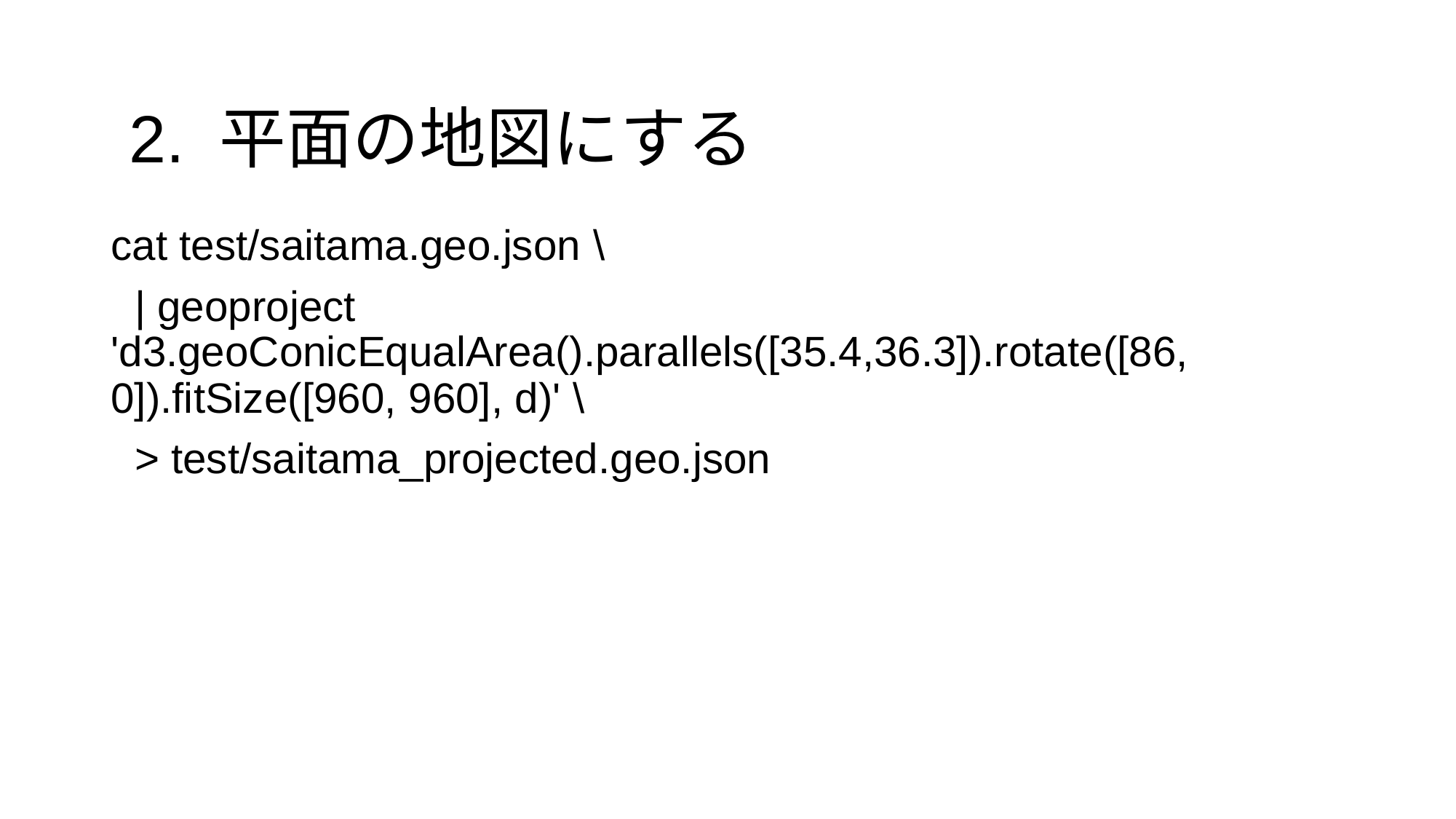

2. 平面の地図にする
#
cat test/saitama.geo.json \
  | geoproject 'd3.geoConicEqualArea().parallels([35.4,36.3]).rotate([86, 0]).fitSize([960, 960], d)' \
  > test/saitama_projected.geo.json